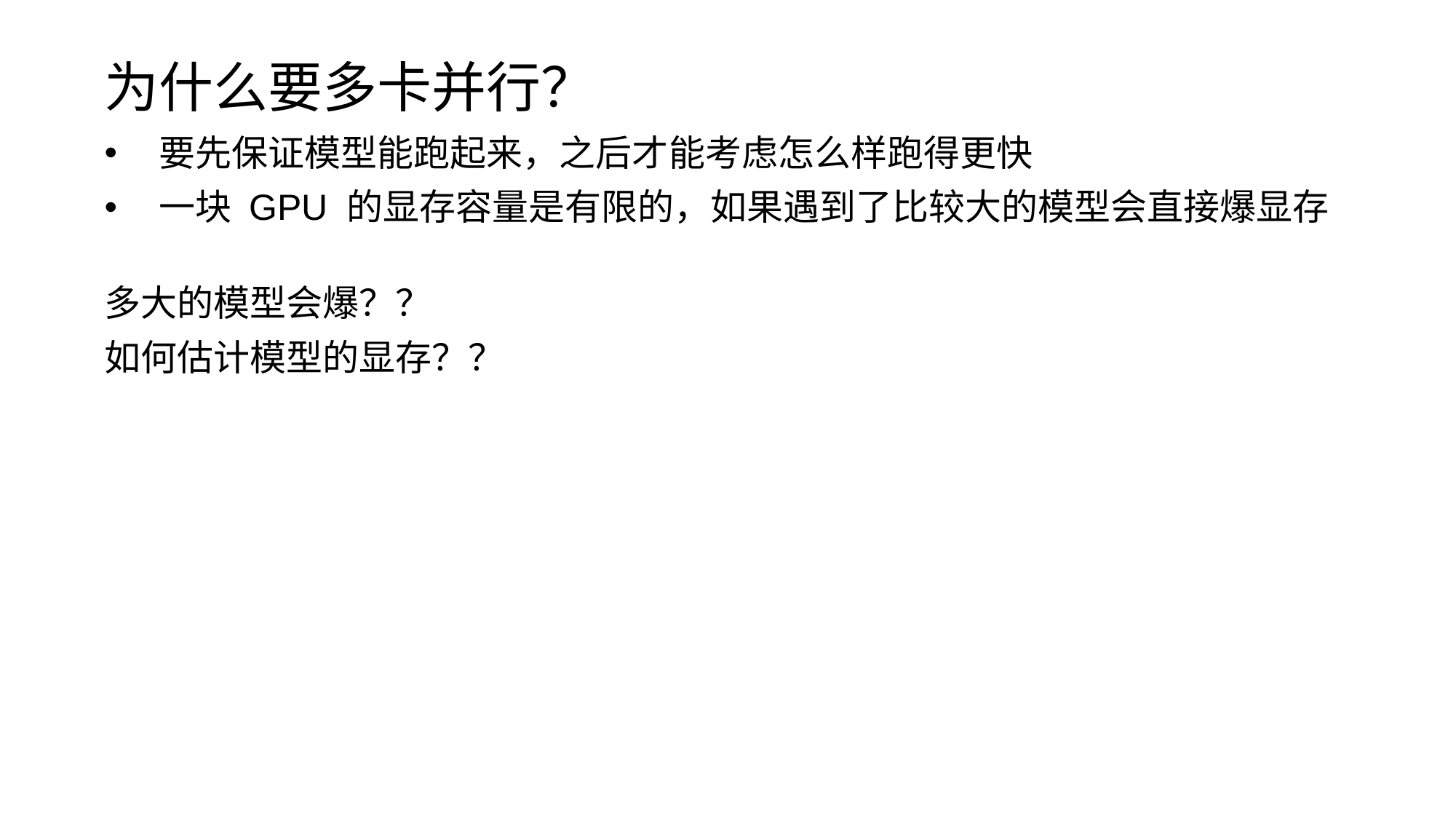

为什么要多卡并行？
要先保证模型能跑起来，之后才能考虑怎么样跑得更快
一块 GPU 的显存容量是有限的，如果遇到了比较大的模型会直接爆显存

多大的模型会爆？？
如何估计模型的显存？？